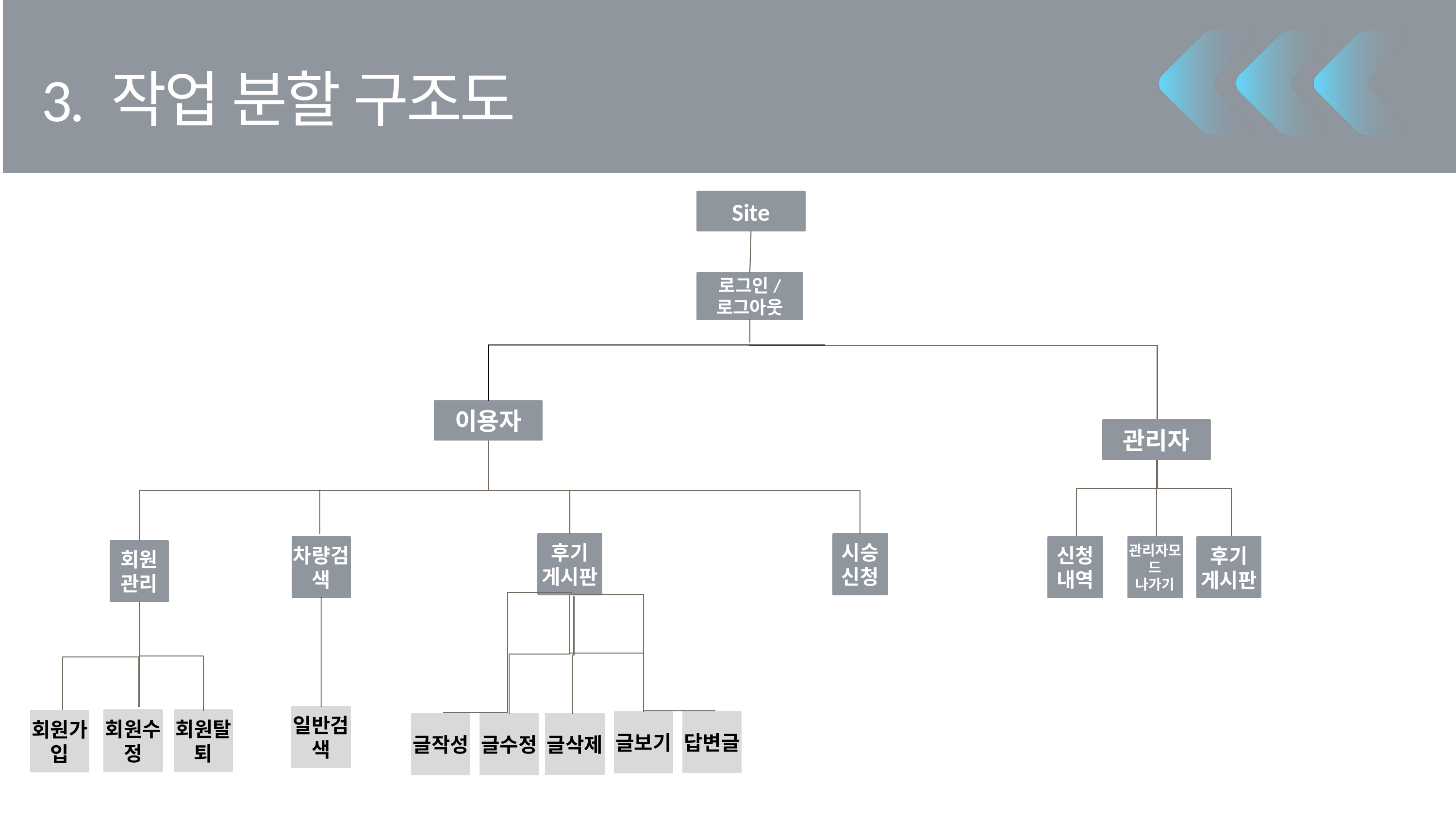

3. 작업 분할 구조도
Site
로그인/
로그아웃
이용자
관리자
후기
게시판
시승신청
차량검색
관리자모드
나가기
신청내역
후기
게시판
회원
관리
일반검색
회원수정
회원탈퇴
회원가입
답변글
글보기
글삭제
글작성
글수정